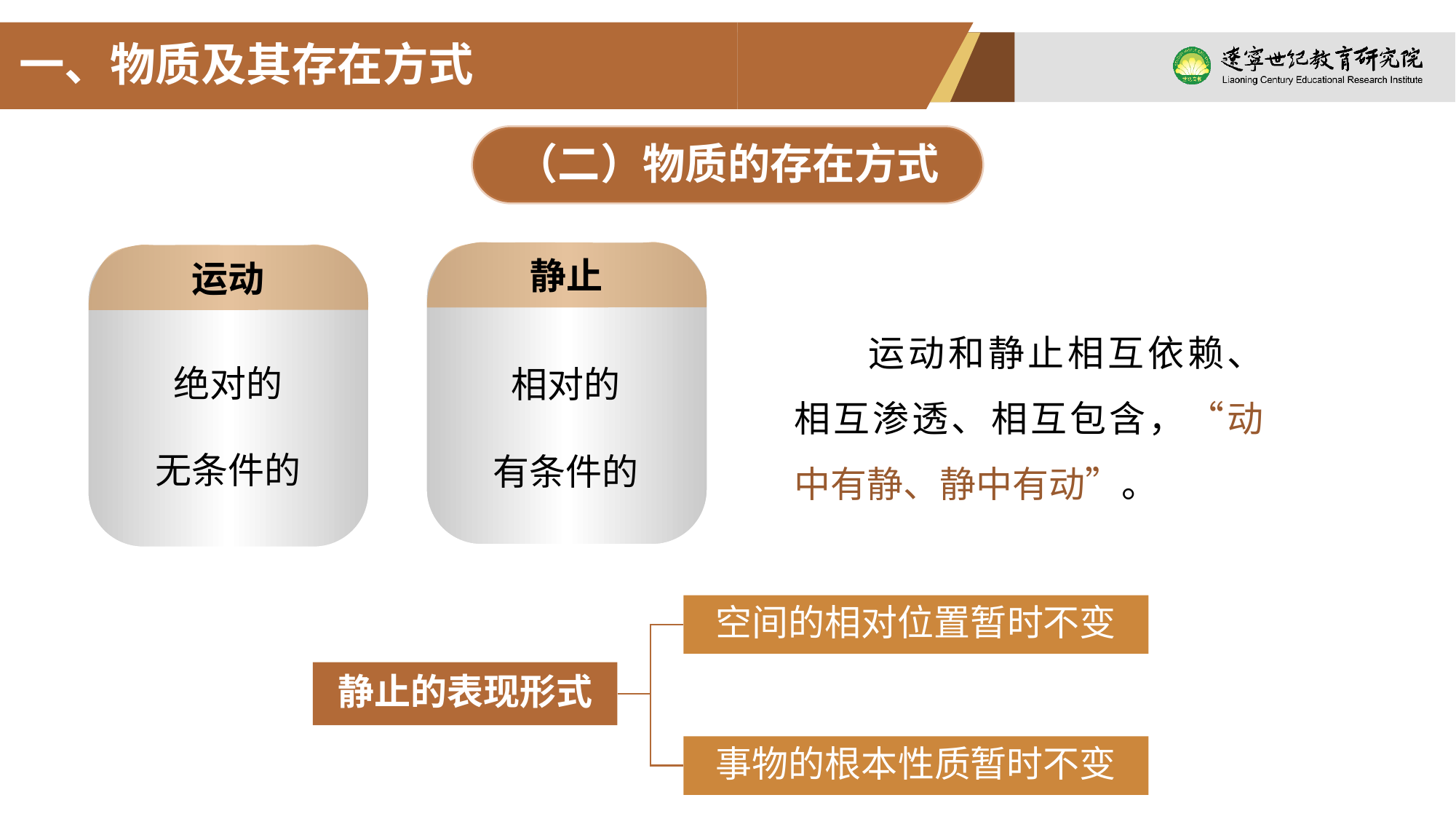

一、物质及其存在方式
（二）物质的存在方式

静止

运动
运动和静止相互依赖、相互渗透、相互包含，“动中有静、静中有动”。
绝对的
无条件的
相对的
有条件的
空间的相对位置暂时不变

静止的表现形式

事物的根本性质暂时不变